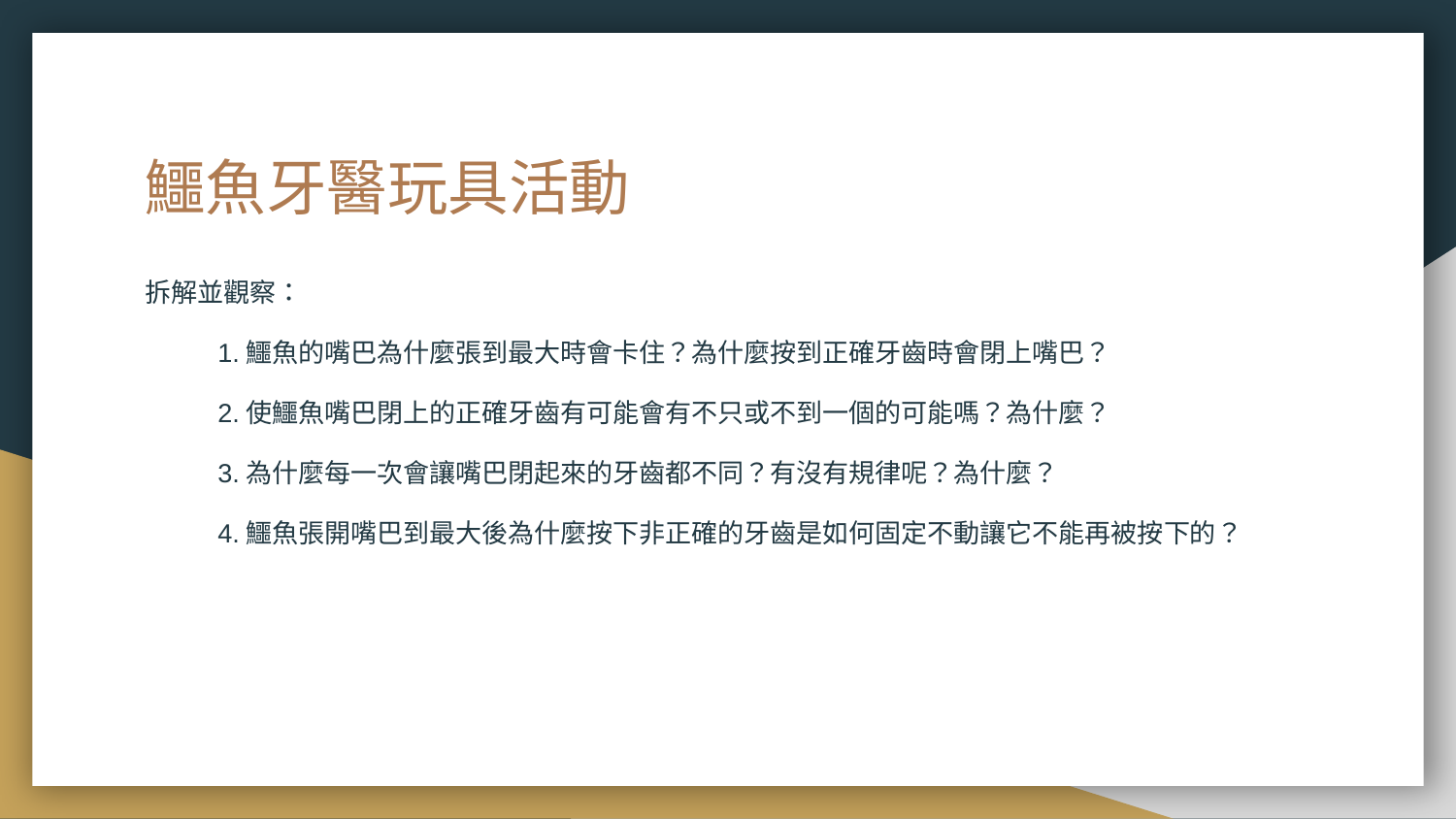

# 鱷魚牙醫玩具活動
拆解並觀察：
1.鱷魚的嘴巴為什麼張到最大時會卡住？為什麼按到正確牙齒時會閉上嘴巴？
2.使鱷魚嘴巴閉上的正確牙齒有可能會有不只或不到一個的可能嗎？為什麼？
3.為什麼每一次會讓嘴巴閉起來的牙齒都不同？有沒有規律呢？為什麼？
4.鱷魚張開嘴巴到最大後為什麼按下非正確的牙齒是如何固定不動讓它不能再被按下的？